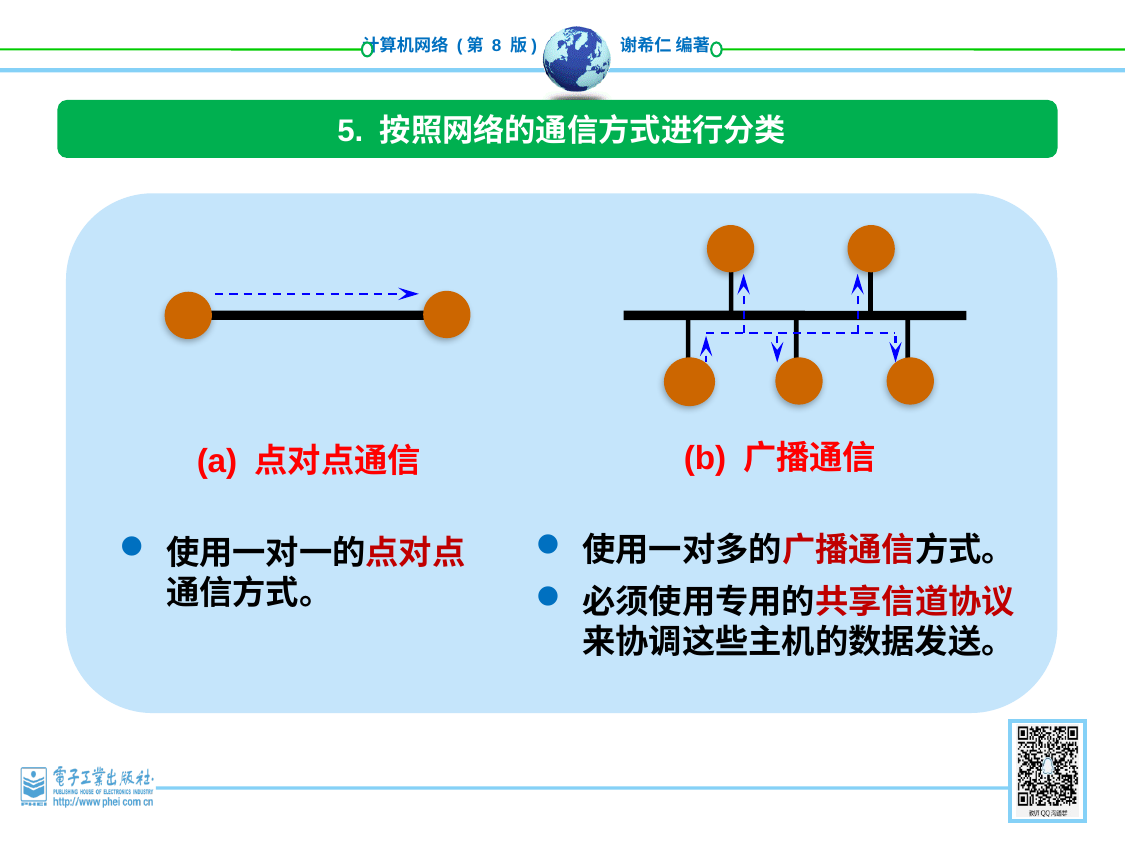

5. 按照网络的通信方式进行分类

(b) 广播通信

使用一对多的广播通信方式。
必须使用专用的共享信道协议来协调这些主机的数据发送。
(a) 点对点通信

使用一对一的点对点通信方式。